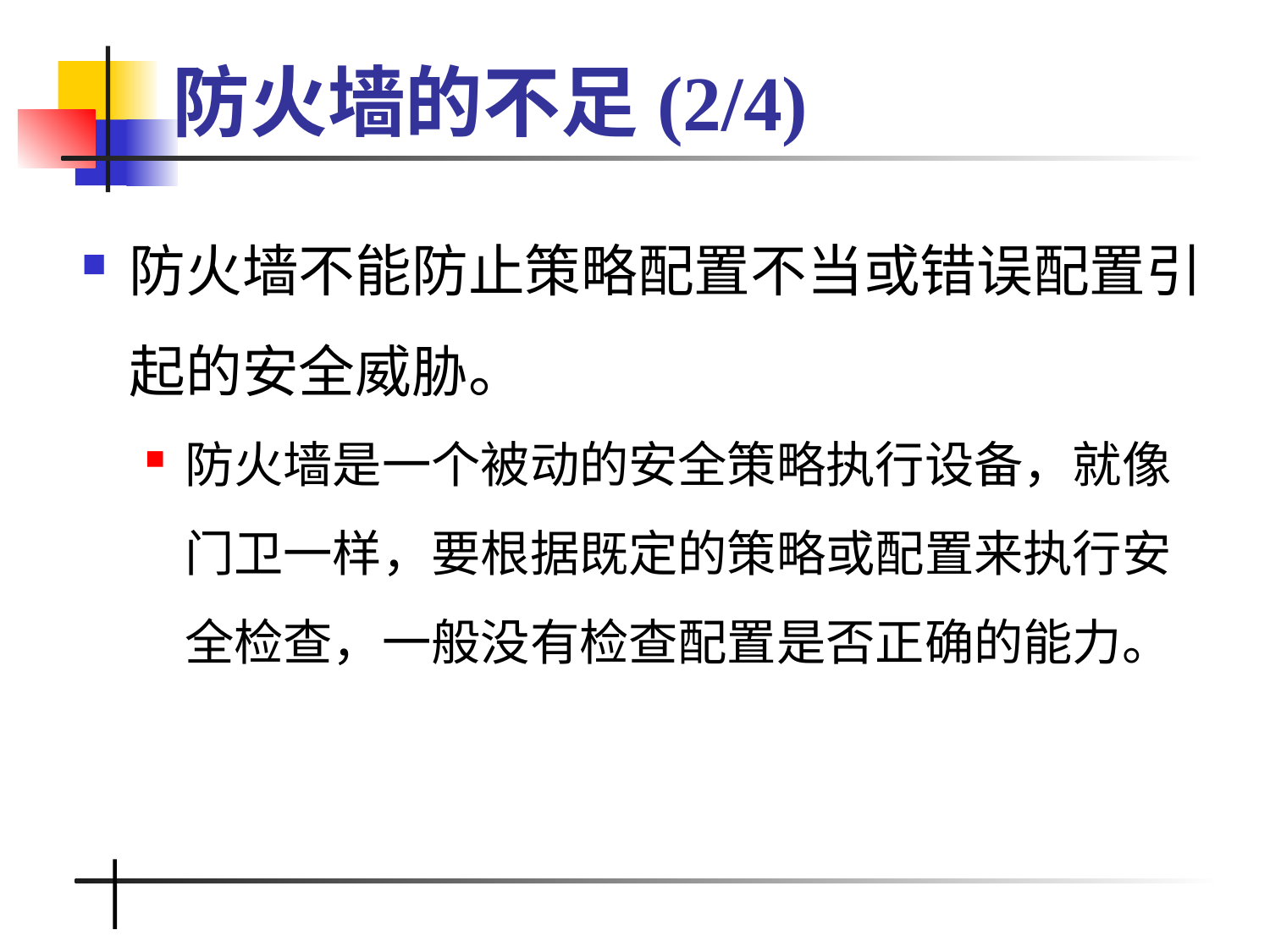

# 防火墙的不足(2/4)
防火墙不能防止策略配置不当或错误配置引起的安全威胁。
防火墙是一个被动的安全策略执行设备，就像门卫一样，要根据既定的策略或配置来执行安全检查，一般没有检查配置是否正确的能力。